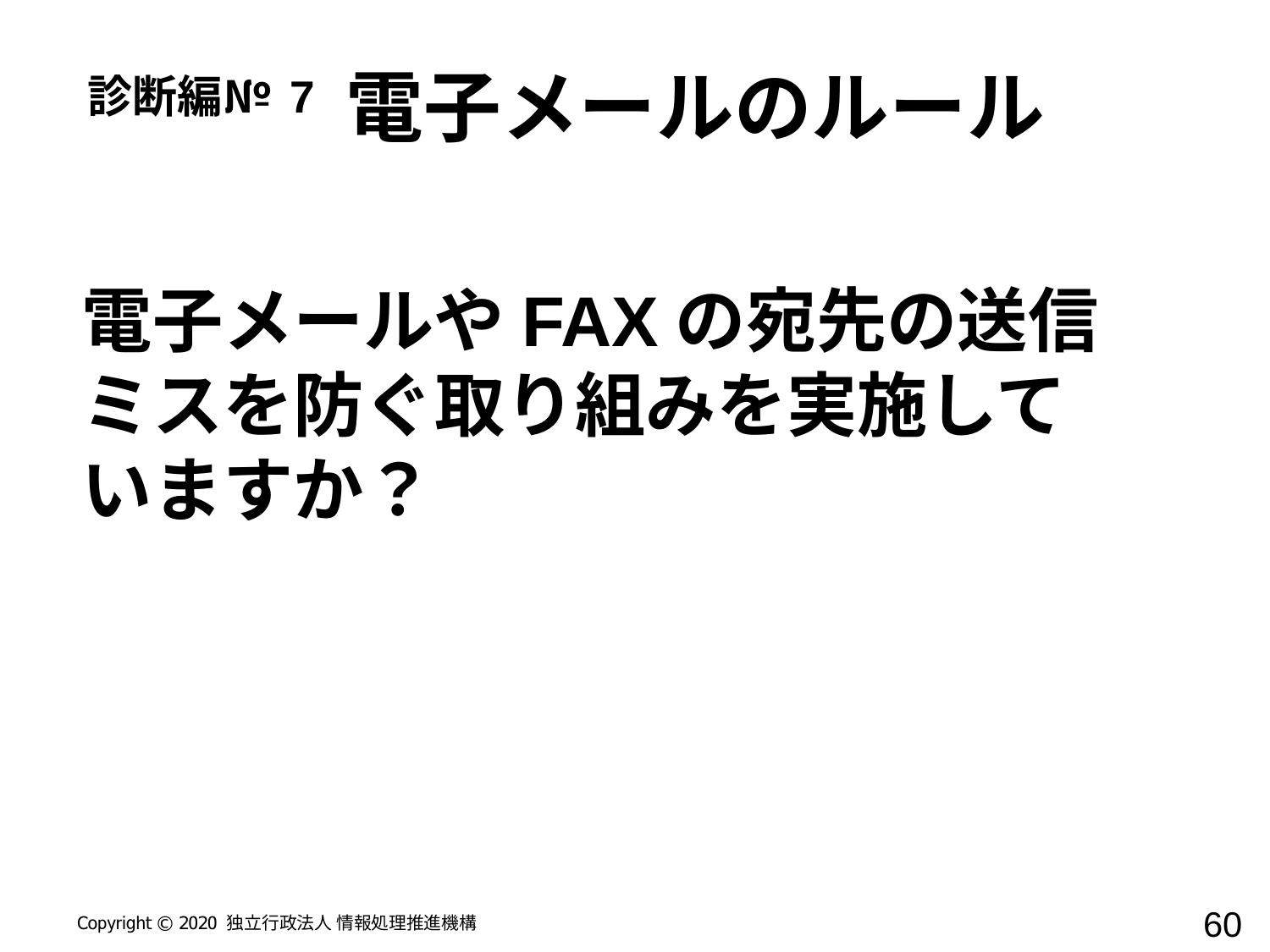

# 診断編№7 電子メールのルール

電子メールやFAXの宛先の送信
ミスを防ぐ取り組みを実施して
いますか？